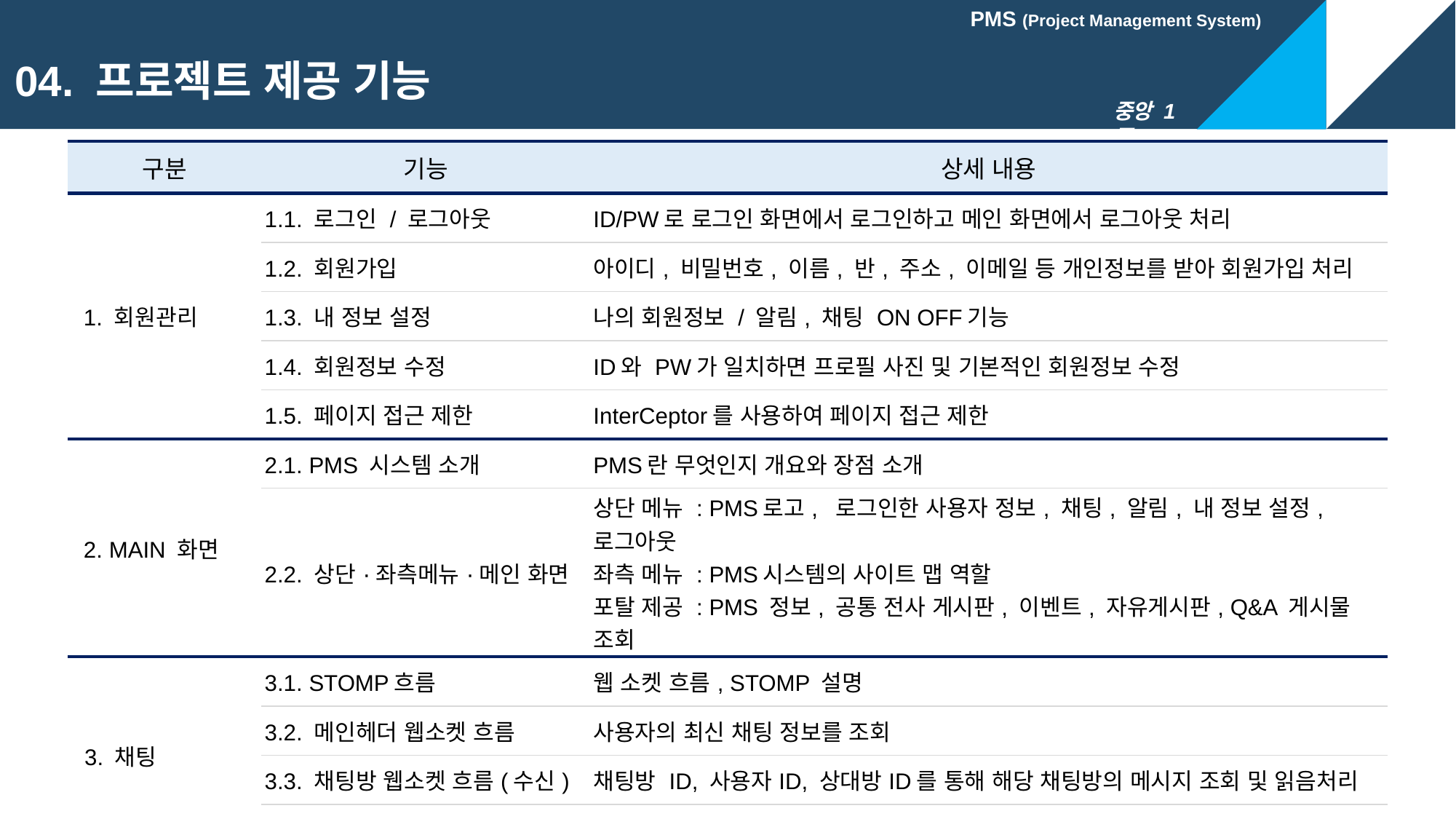

04. 프로젝트 제공 기능
| 구분 | 기능 | 상세 내용 |
| --- | --- | --- |
| 1. 회원관리 | 1.1. 로그인 / 로그아웃 | ID/PW로 로그인 화면에서 로그인하고 메인 화면에서 로그아웃 처리 |
|  | 1.2. 회원가입 | 아이디, 비밀번호, 이름, 반, 주소, 이메일 등 개인정보를 받아 회원가입 처리 |
|  | 1.3. 내 정보 설정 | 나의 회원정보 / 알림, 채팅 ON OFF기능 |
|  | 1.4. 회원정보 수정 | ID와 PW가 일치하면 프로필 사진 및 기본적인 회원정보 수정 |
|  | 1.5. 페이지 접근 제한 | InterCeptor를 사용하여 페이지 접근 제한 |
| 2. MAIN 화면 | 2.1. PMS 시스템 소개 | PMS란 무엇인지 개요와 장점 소개 |
|  | 2.2. 상단·좌측메뉴·메인 화면 | 상단 메뉴 : PMS로고, 로그인한 사용자 정보, 채팅, 알림, 내 정보 설정, 로그아웃 좌측 메뉴 : PMS시스템의 사이트 맵 역할 포탈 제공 : PMS 정보, 공통 전사 게시판, 이벤트, 자유게시판, Q&A 게시물 조회 |
| 3. 채팅 | 3.1. STOMP흐름 | 웹 소켓 흐름, STOMP 설명 |
|  | 3.2. 메인헤더 웹소켓 흐름 | 사용자의 최신 채팅 정보를 조회 |
|  | 3.3. 채팅방 웹소켓 흐름(수신) | 채팅방 ID, 사용자ID, 상대방ID를 통해 해당 채팅방의 메시지 조회 및 읽음처리 |
|  | 3.4. 채팅방 웹소켓 흐름(발신) | 채팅방 ID, 사용자ID, 메시지를 통해 데이터베이스에 저장 및 상대방에게 전달 |